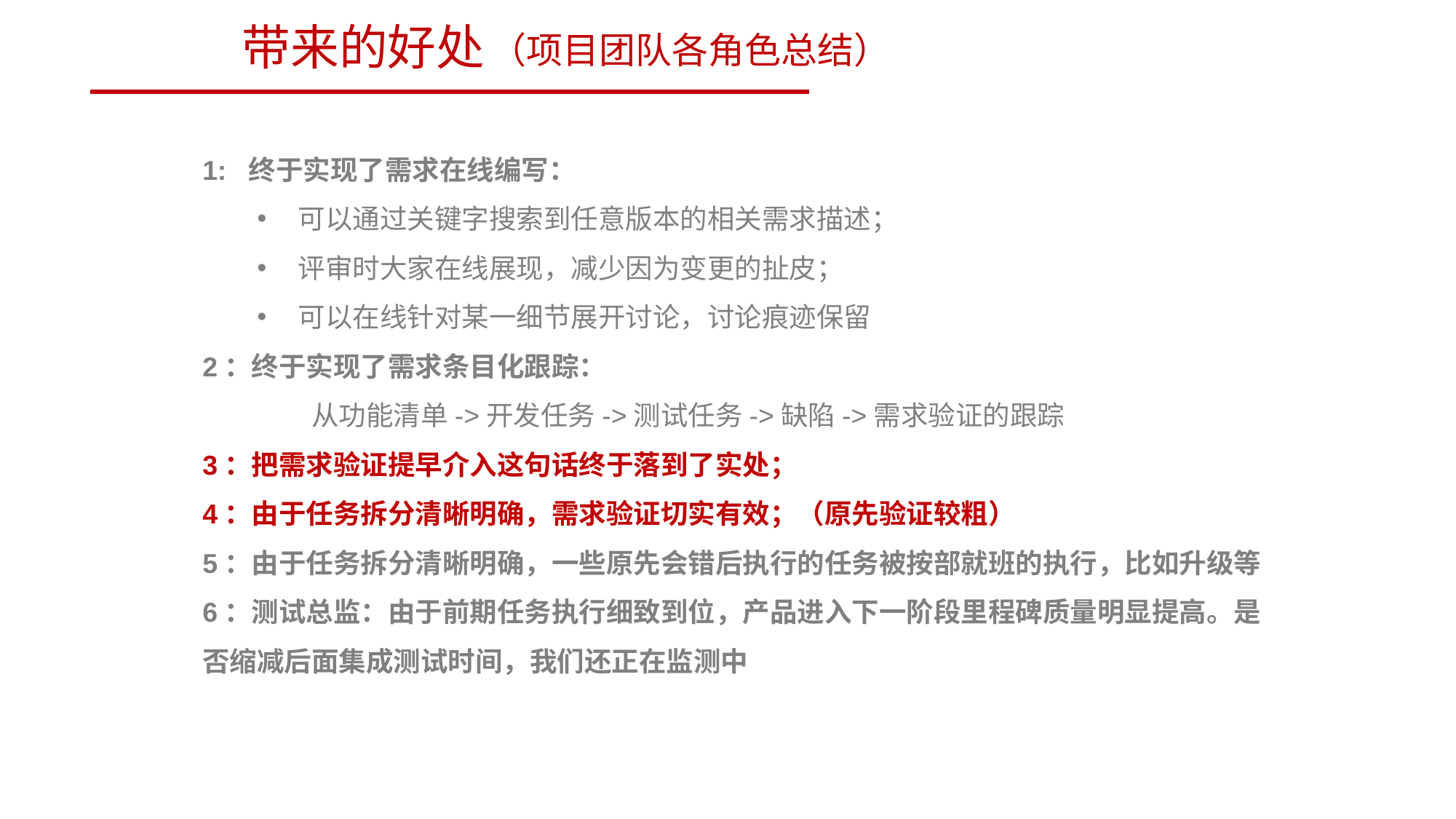

带来的好处
（项目团队各角色总结）
1:  终于实现了需求在线编写：
可以通过关键字搜索到任意版本的相关需求描述；
评审时大家在线展现，减少因为变更的扯皮；
可以在线针对某一细节展开讨论，讨论痕迹保留
2：终于实现了需求条目化跟踪：
	从功能清单->开发任务->测试任务->缺陷->需求验证的跟踪
3：把需求验证提早介入这句话终于落到了实处；
4：由于任务拆分清晰明确，需求验证切实有效；（原先验证较粗）
5：由于任务拆分清晰明确，一些原先会错后执行的任务被按部就班的执行，比如升级等
6：测试总监：由于前期任务执行细致到位，产品进入下一阶段里程碑质量明显提高。是否缩减后面集成测试时间，我们还正在监测中